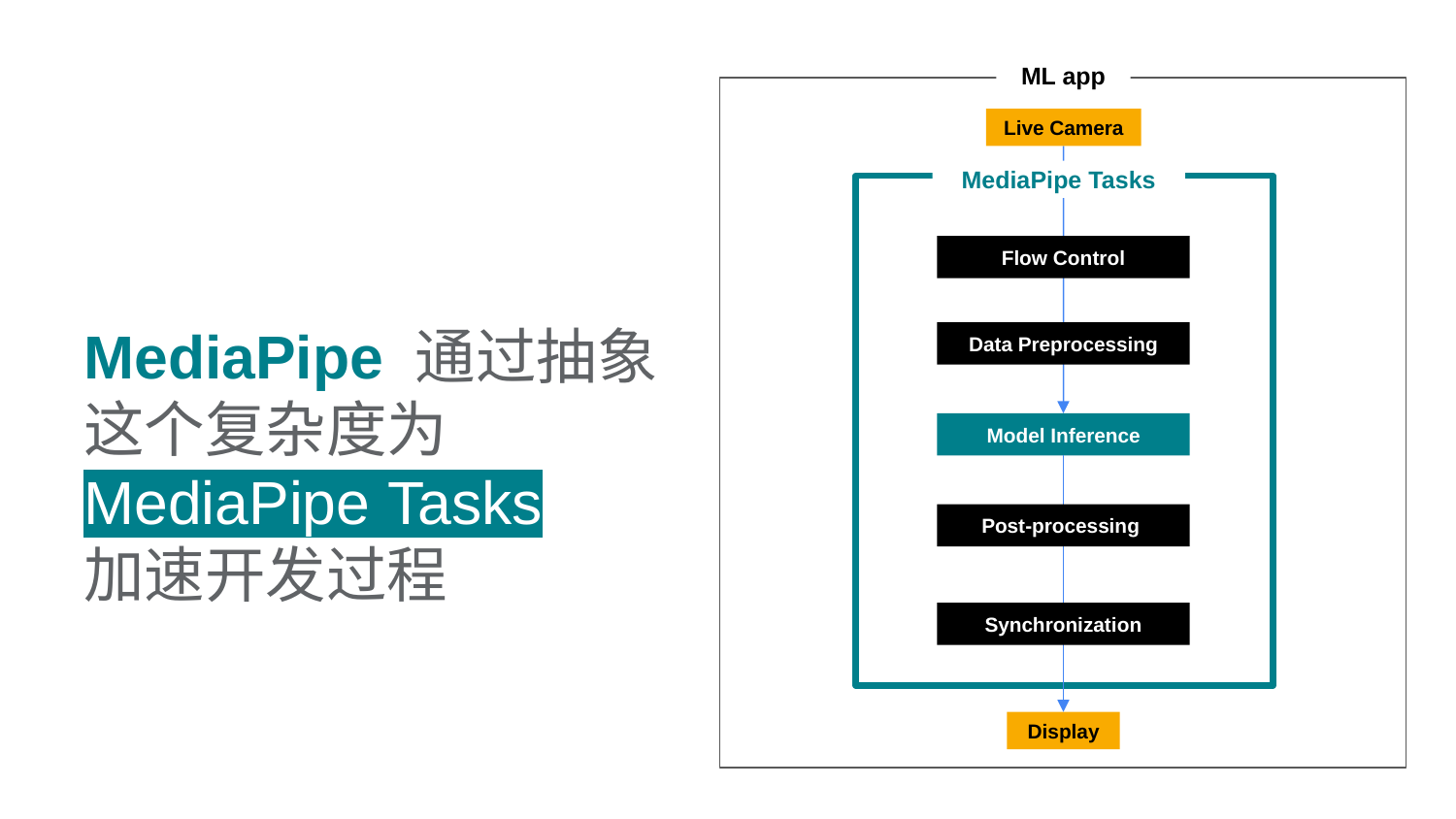

ML app

Live Camera
MediaPipe Tasks

Flow Control
MediaPipe 通过抽象这个复杂度为 MediaPipe Tasks
加速开发过程
Data Preprocessing
Model Inference
Post-processing
Synchronization
Display